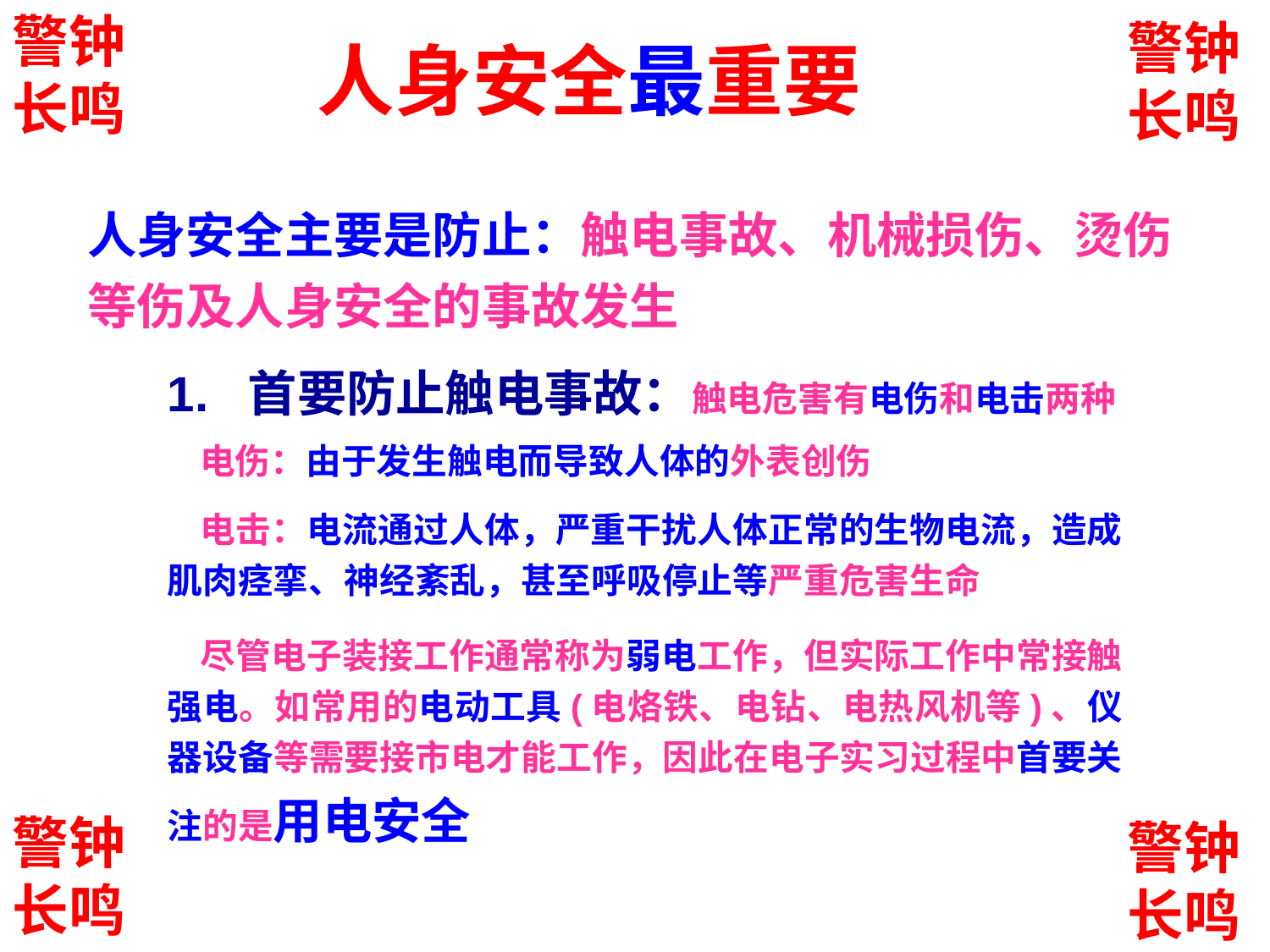

警钟长鸣
警钟长鸣
人身安全最重要
人身安全主要是防止：触电事故、机械损伤、烫伤等伤及人身安全的事故发生
1.  首要防止触电事故：触电危害有电伤和电击两种
   电伤：由于发生触电而导致人体的外表创伤
   电击：电流通过人体，严重干扰人体正常的生物电流，造成肌肉痉挛、神经紊乱，甚至呼吸停止等严重危害生命
   尽管电子装接工作通常称为弱电工作，但实际工作中常接触强电。如常用的电动工具(电烙铁、电钻、电热风机等)、仪器设备等需要接市电才能工作，因此在电子实习过程中首要关注的是用电安全
警钟长鸣
警钟长鸣